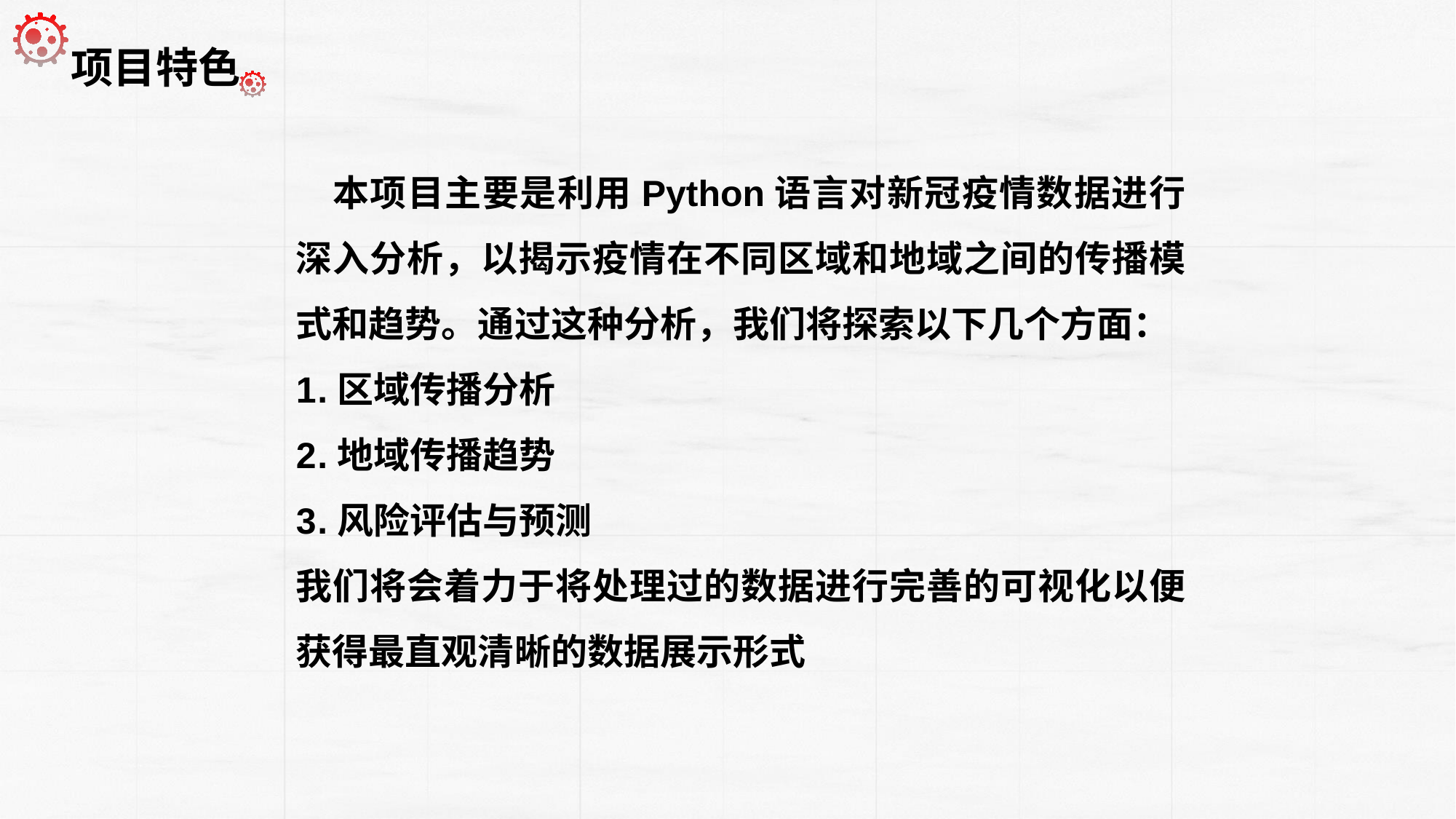

项目特色

本项目主要是利用Python语言对新冠疫情数据进行深入分析，以揭示疫情在不同区域和地域之间的传播模式和趋势。通过这种分析，我们将探索以下几个方面：
区域传播分析
地域传播趋势
风险评估与预测
我们将会着力于将处理过的数据进行完善的可视化以便获得最直观清晰的数据展示形式